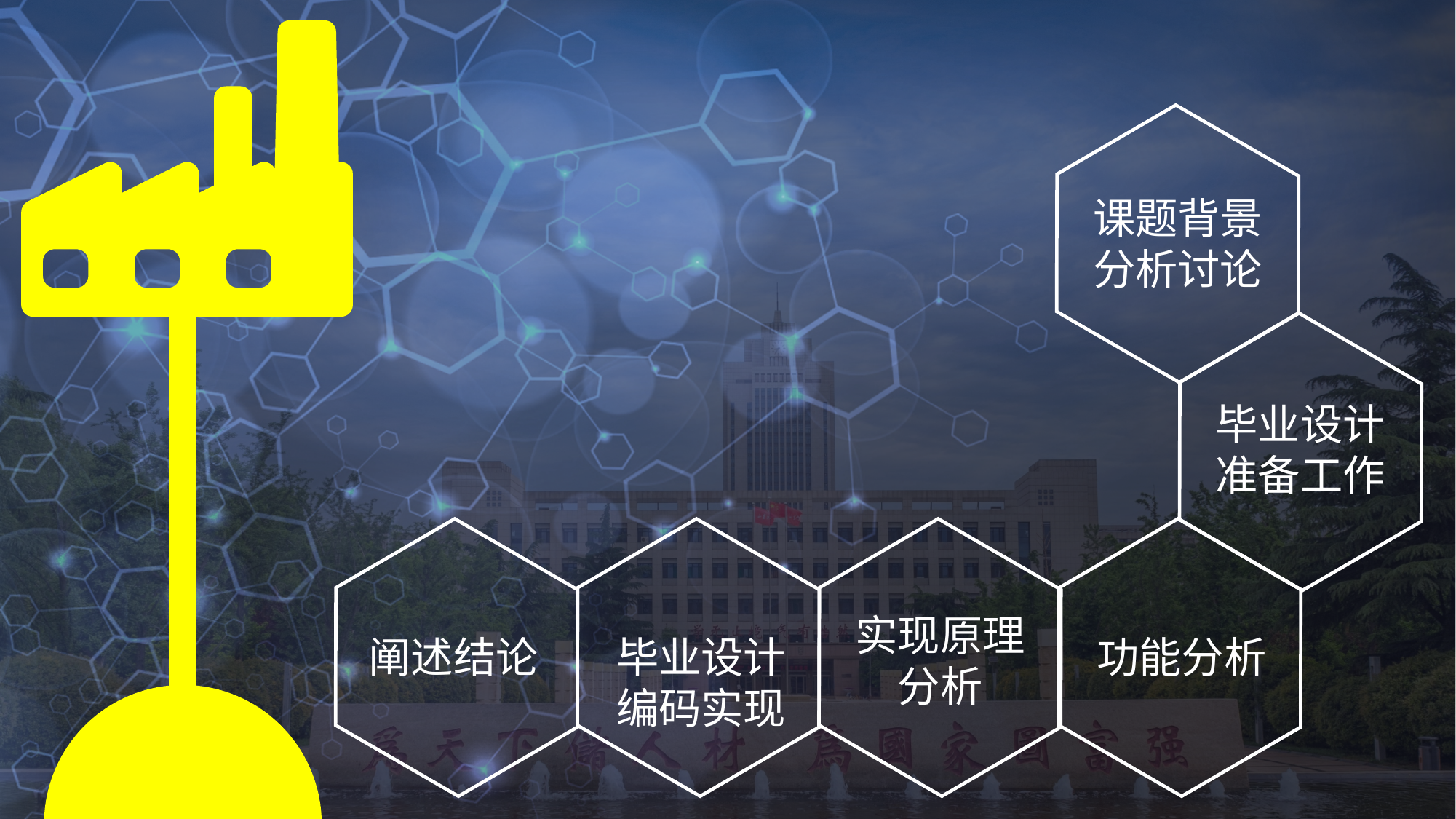

课题背景
分析讨论

毕业设计准备工作

实现原理
分析
阐述结论
毕业设计
编码实现
功能分析